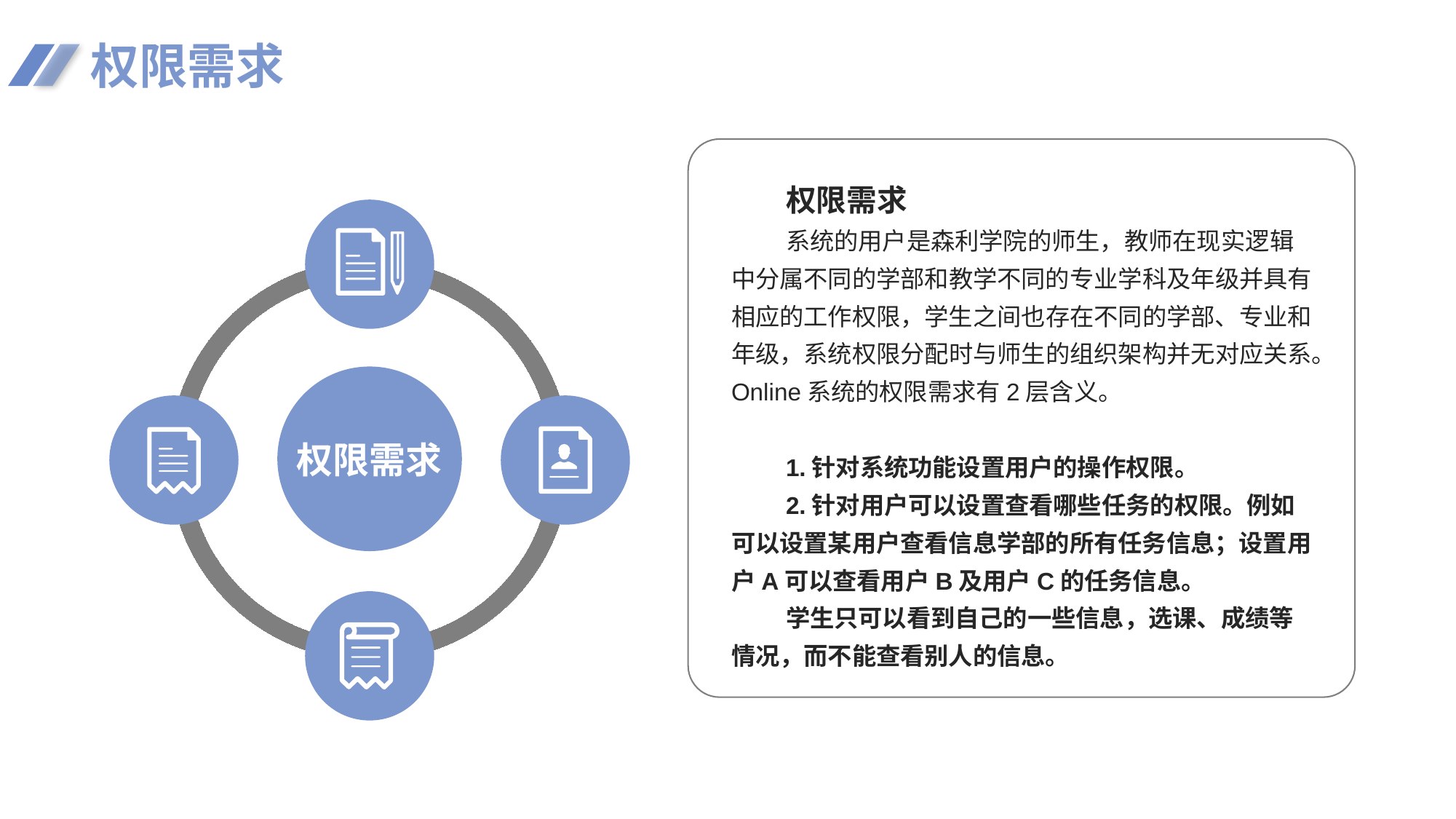

权限需求

权限需求
系统的用户是森利学院的师生，教师在现实逻辑中分属不同的学部和教学不同的专业学科及年级并具有相应的工作权限，学生之间也存在不同的学部、专业和年级，系统权限分配时与师生的组织架构并无对应关系。Online系统的权限需求有2层含义。

1.针对系统功能设置用户的操作权限。
2.针对用户可以设置查看哪些任务的权限。例如可以设置某用户查看信息学部的所有任务信息；设置用户A可以查看用户B及用户C的任务信息。
学生只可以看到自己的一些信息，选课、成绩等情况，而不能查看别人的信息。

权限需求